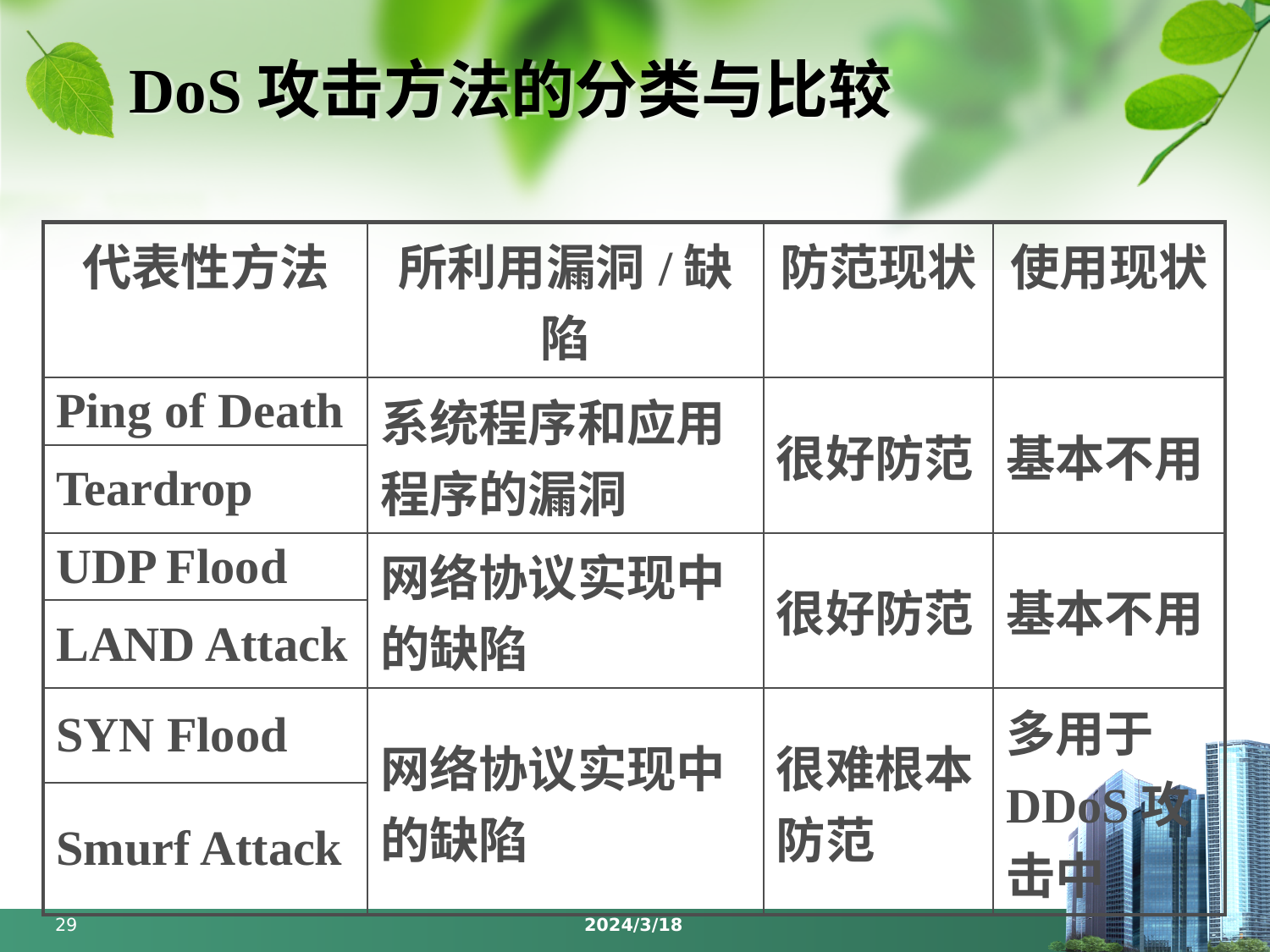

# DoS攻击方法的分类与比较
| 代表性方法 | 所利用漏洞/缺陷 | 防范现状 | 使用现状 |
| --- | --- | --- | --- |
| Ping of Death | 系统程序和应用程序的漏洞 | 很好防范 | 基本不用 |
| Teardrop |  |  |  |
| UDP Flood | 网络协议实现中的缺陷 | 很好防范 | 基本不用 |
| LAND Attack |  |  |  |
| SYN Flood | 网络协议实现中的缺陷 | 很难根本防范 | 多用于DDoS攻击中 |
| Smurf Attack |  |  |  |
29
2024/3/18